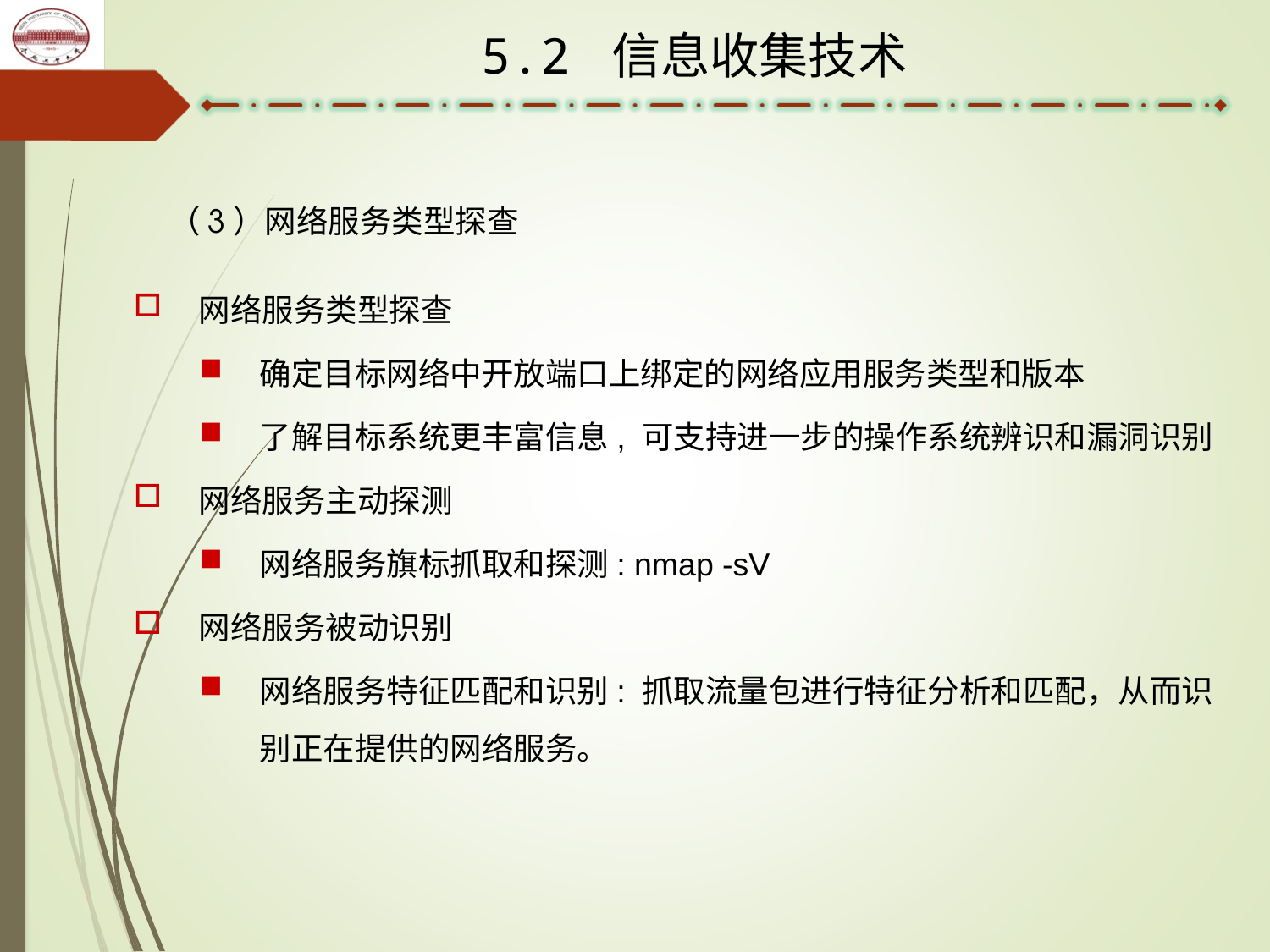

5.2 信息收集技术
（3）网络服务类型探查
网络服务类型探查
确定目标网络中开放端口上绑定的网络应用服务类型和版本
了解目标系统更丰富信息, 可支持进一步的操作系统辨识和漏洞识别
网络服务主动探测
网络服务旗标抓取和探测: nmap -sV
网络服务被动识别
网络服务特征匹配和识别: 抓取流量包进行特征分析和匹配，从而识别正在提供的网络服务。